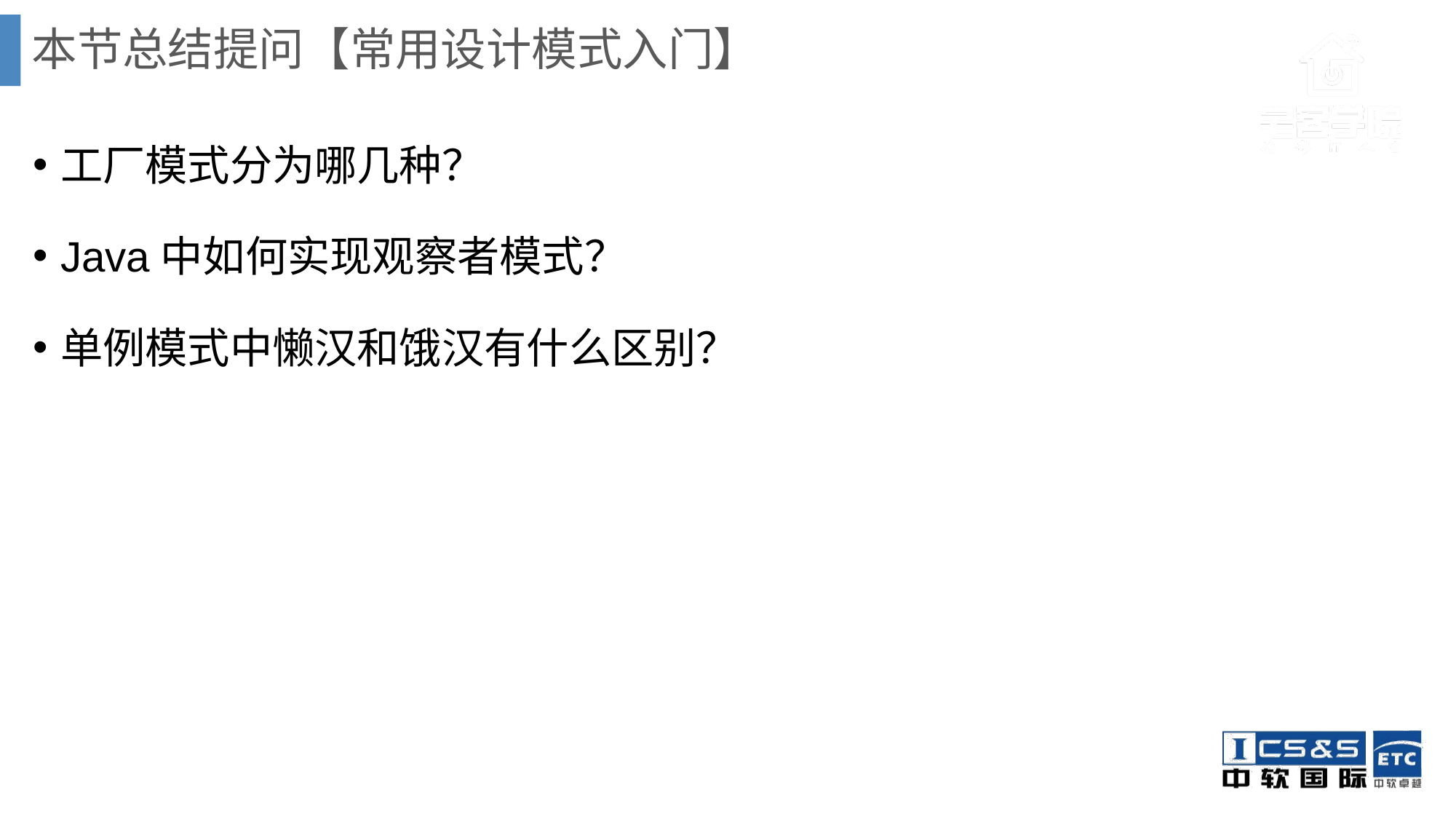

# 本节总结提问【常用设计模式入门】
工厂模式分为哪几种？
Java中如何实现观察者模式？
单例模式中懒汉和饿汉有什么区别？